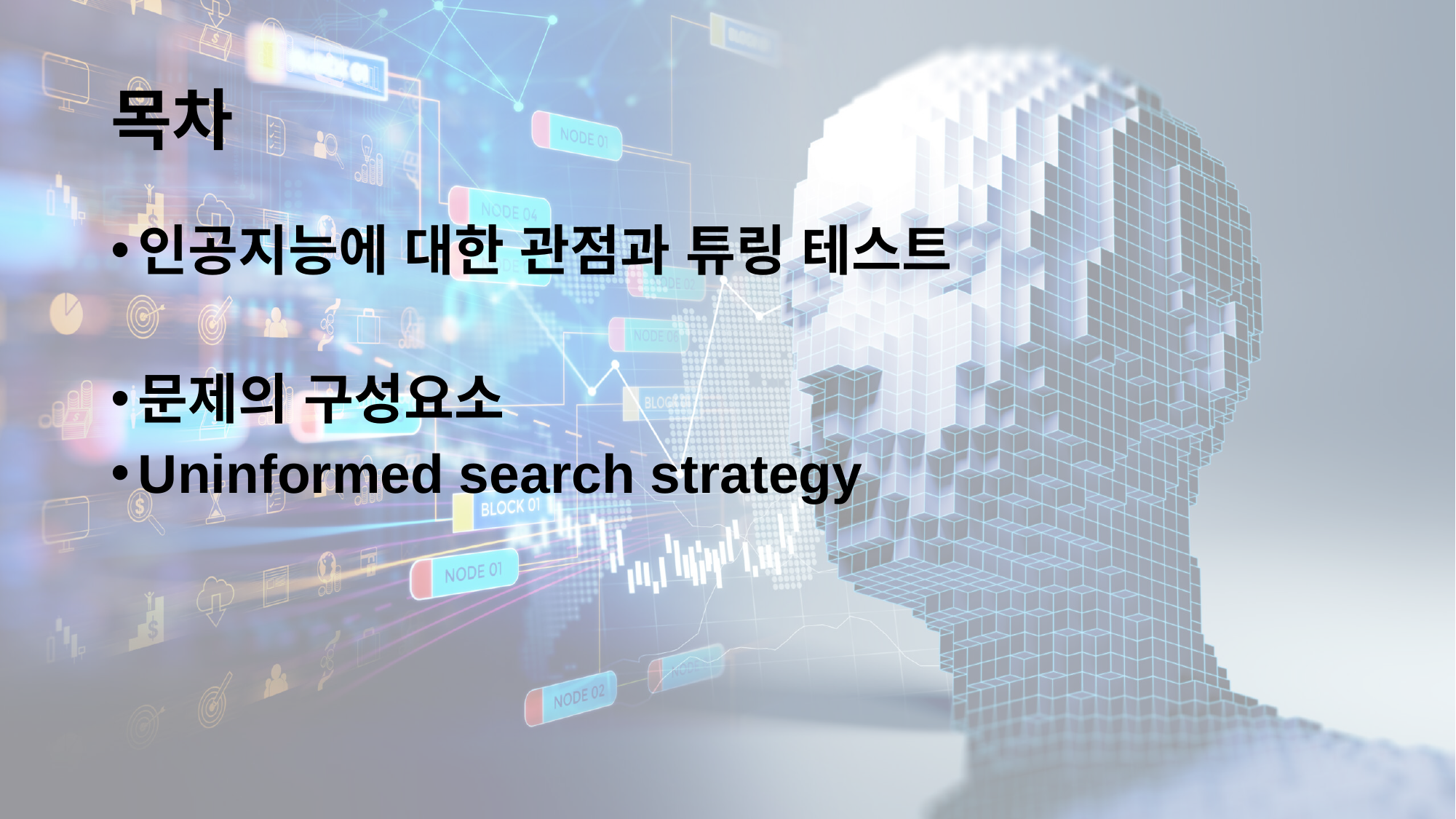

# 목차
인공지능에 대한 관점과 튜링 테스트

문제의 구성요소
Uninformed search strategy